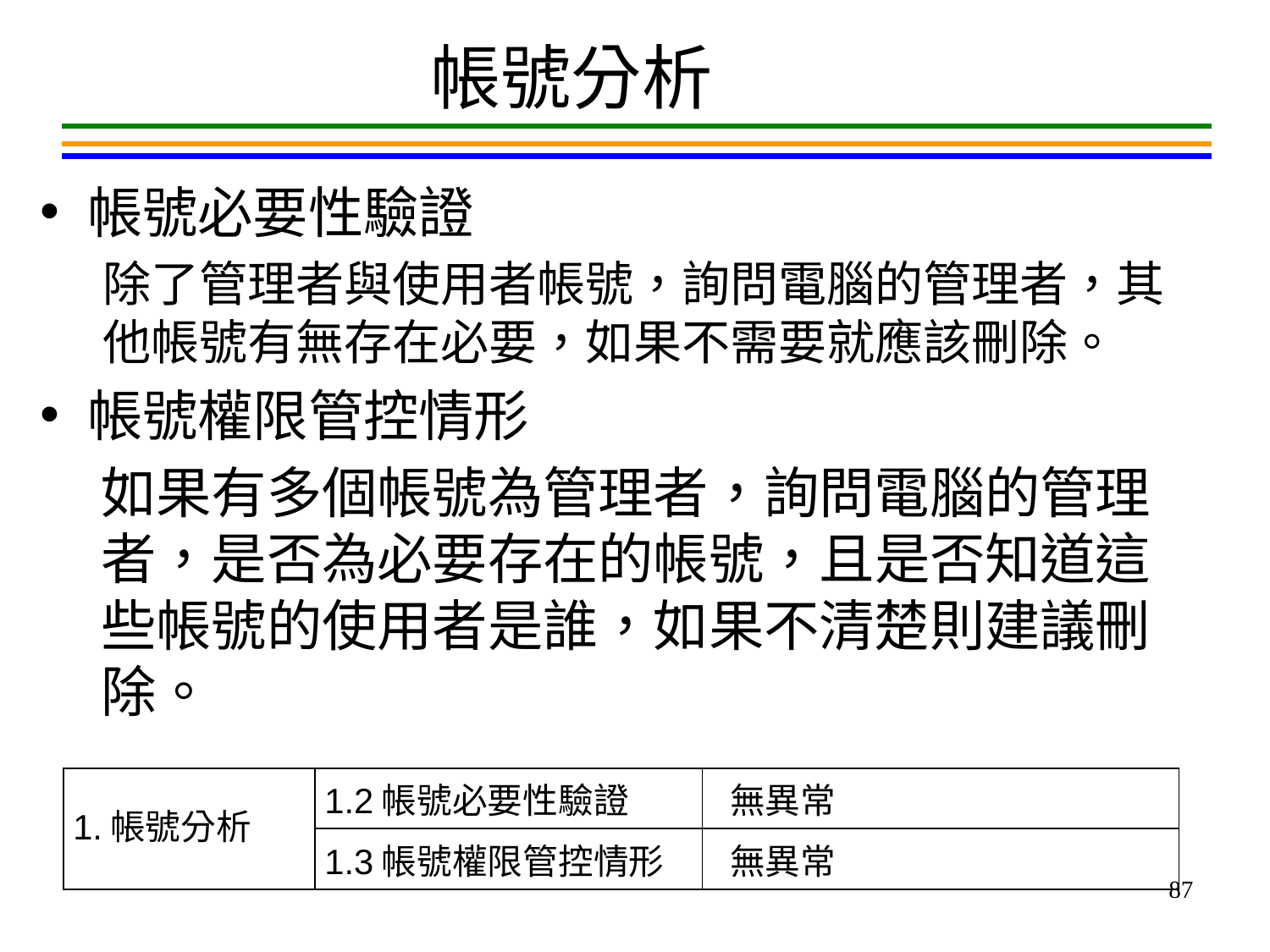

帳號分析
帳號必要性驗證
除了管理者與使用者帳號，詢問電腦的管理者，其他帳號有無存在必要，如果不需要就應該刪除。
帳號權限管控情形
如果有多個帳號為管理者，詢問電腦的管理者，是否為必要存在的帳號，且是否知道這些帳號的使用者是誰，如果不清楚則建議刪除。

| 1.帳號分析 | 1.2帳號必要性驗證 | 無異常 |
| --- | --- | --- |
|  | 1.3帳號權限管控情形 | 無異常 |
87